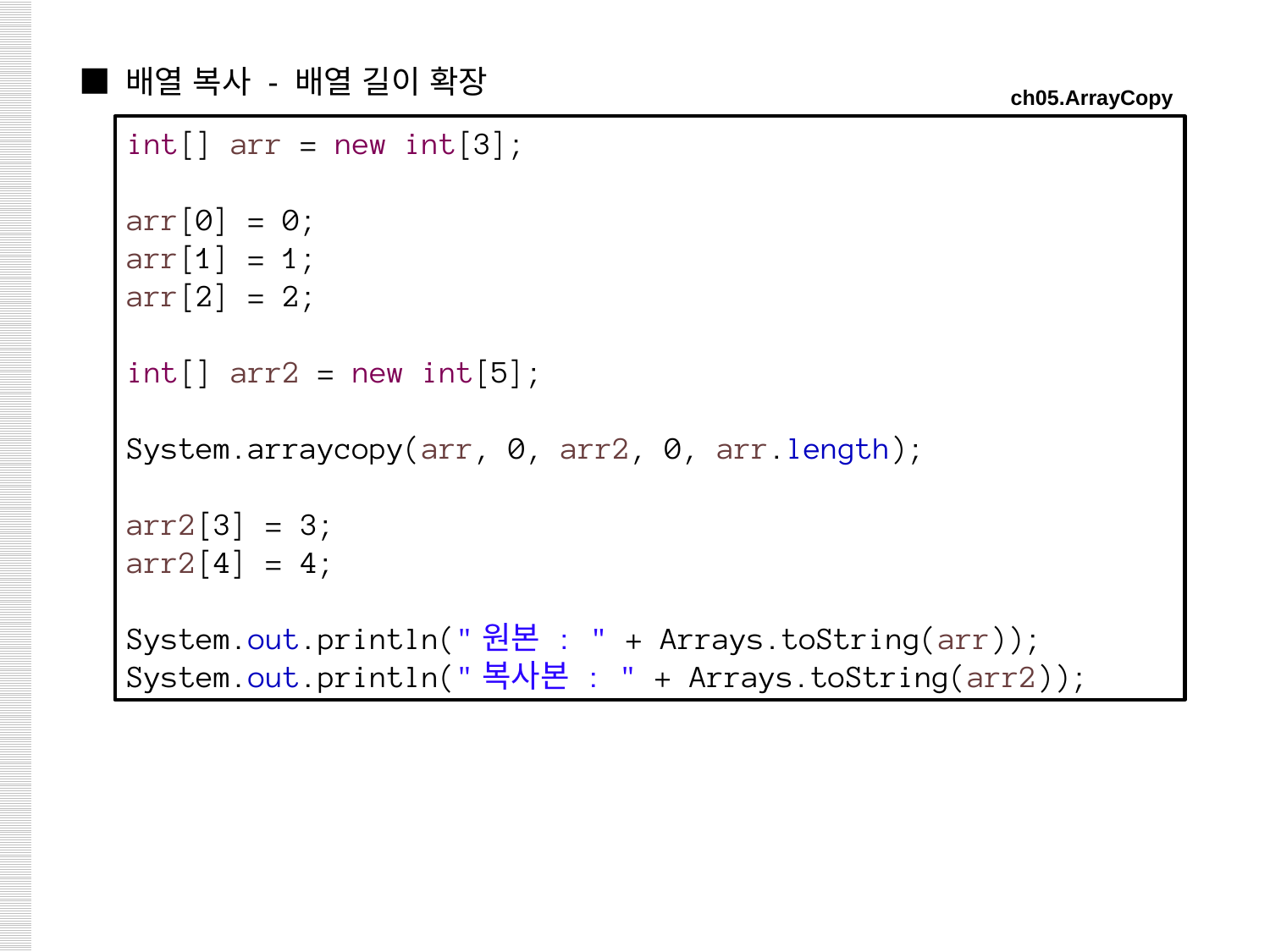

■ 배열 복사 - 배열 길이 확장
ch05.ArrayCopy
int[] arr = new int[3];

arr[0] = 0;
arr[1] = 1;
arr[2] = 2;

int[] arr2 = new int[5];

System.arraycopy(arr, 0, arr2, 0, arr.length);

arr2[3] = 3;
arr2[4] = 4;

System.out.println("원본 : " + Arrays.toString(arr));
System.out.println("복사본 : " + Arrays.toString(arr2));